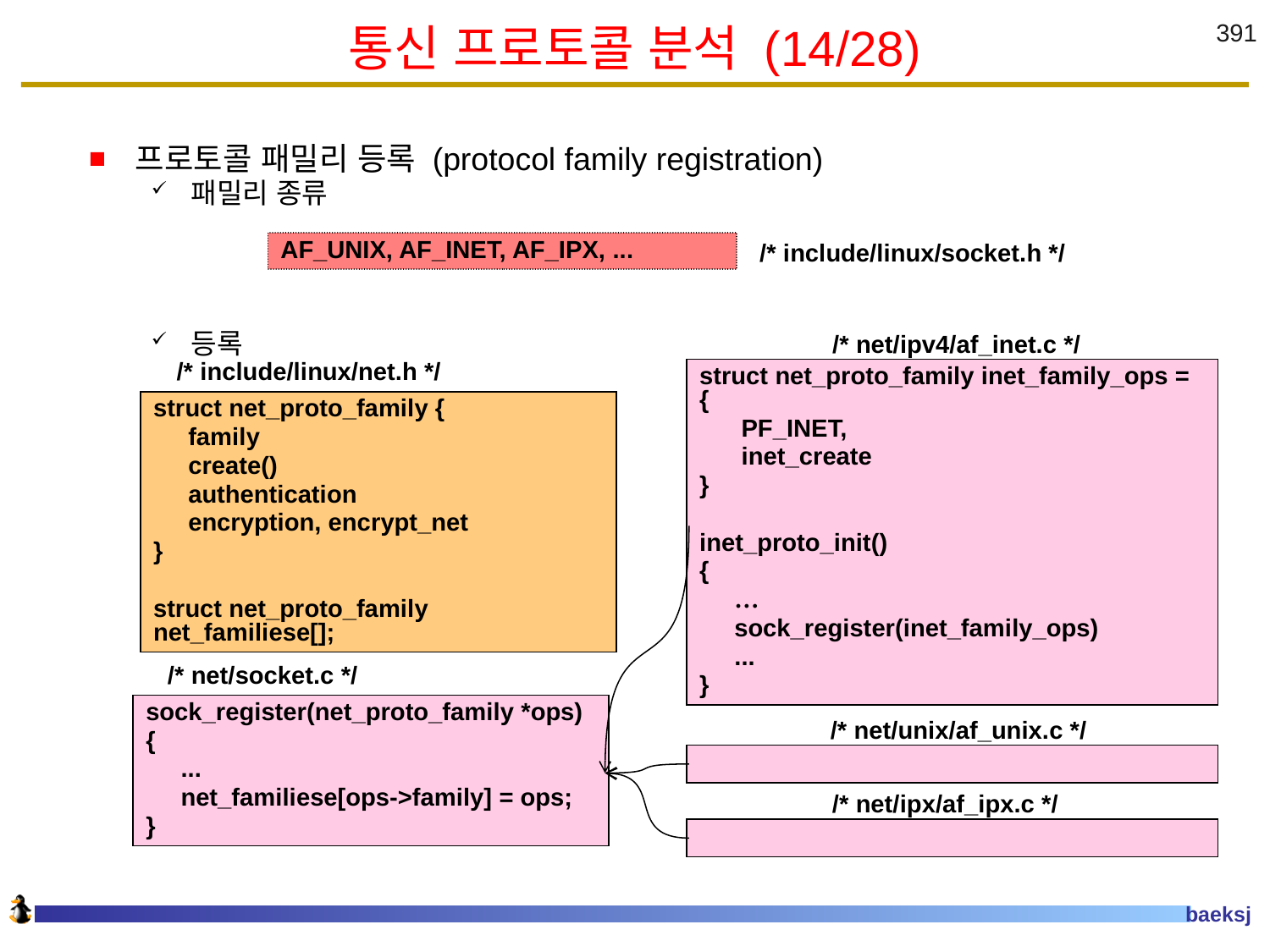

# 통신 프로토콜 분석 (14/28)
391
프로토콜 패밀리 등록 (protocol family registration)
패밀리 종류

등록

/* include/linux/socket.h */
AF_UNIX, AF_INET, AF_IPX, ...
        /* net/ipv4/af_inet.c */
       /* include/linux/net.h */
struct net_proto_family inet_family_ops = {
      PF_INET,
      inet_create
}

inet_proto_init()
{
     …
     sock_register(inet_family_ops)
     ...
}
struct net_proto_family {
     family
     create()
     authentication
     encryption, encrypt_net
}

struct net_proto_family net_familiese[];
        /* net/socket.c */
sock_register(net_proto_family *ops)
{
     ...
     net_familiese[ops->family] = ops;
}
        /* net/unix/af_unix.c */

        /* net/ipx/af_ipx.c */